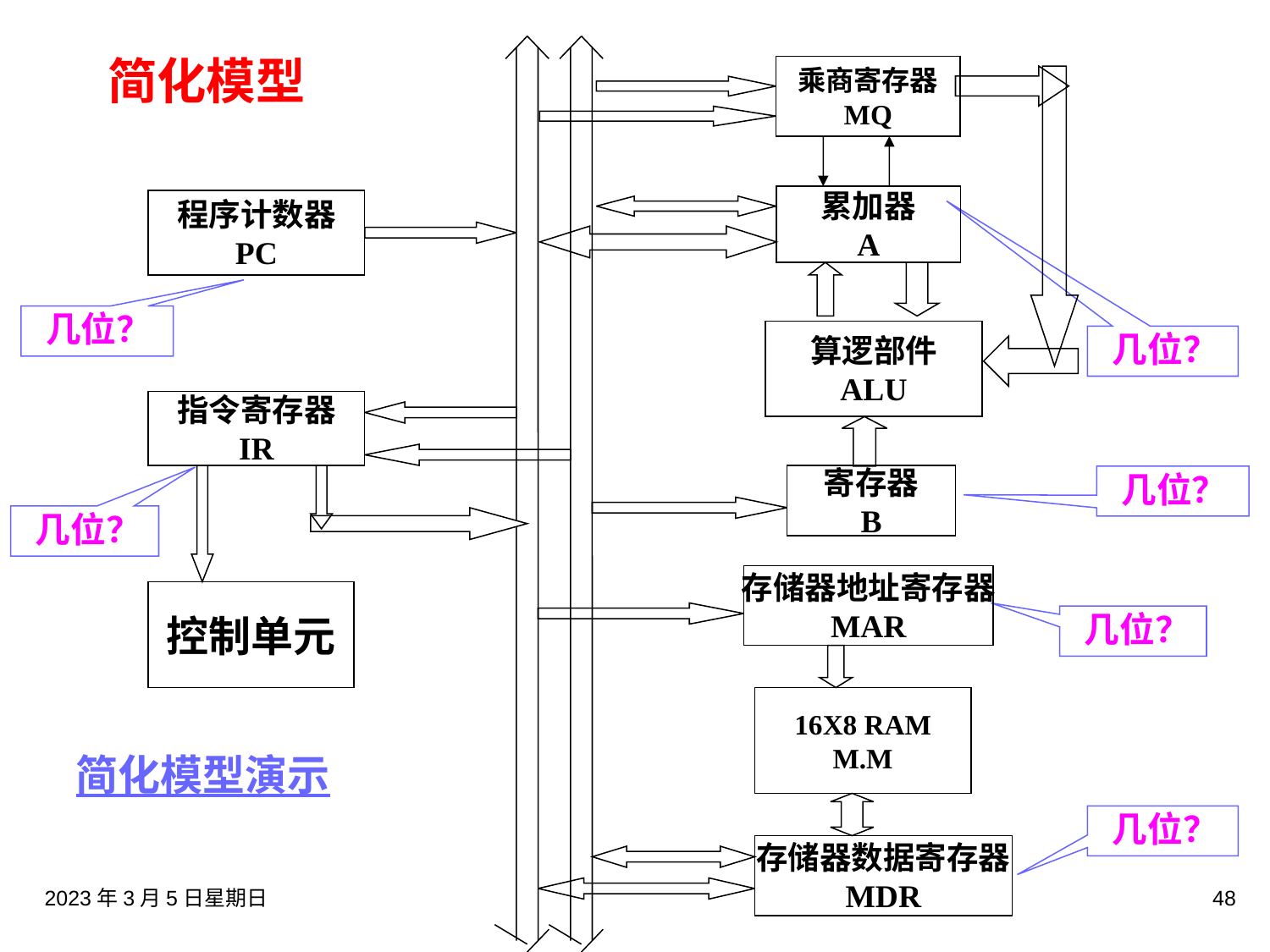

简化模型

乘商寄存器
MQ

累加器
A
程序计数器
PC

算逻部件
ALU

指令寄存器
IR

寄存器
B

存储器地址寄存器
MAR
控制单元

16X8 RAM
M.M

存储器数据寄存器
MDR

几位？
几位？
几位？
几位？
几位？
简化模型演示
几位？
2023年3月5日星期日
48